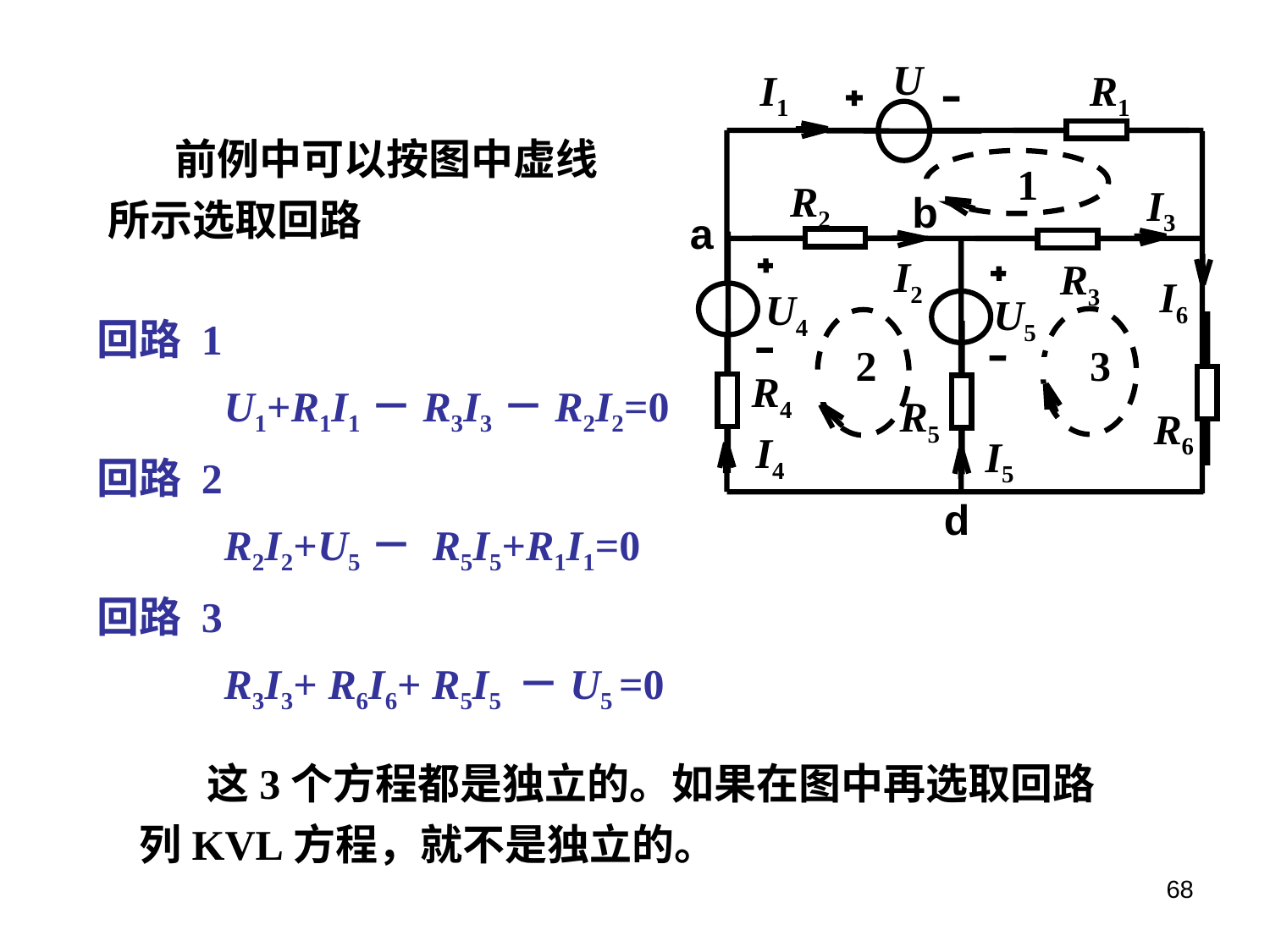

U1
I1
R1

1
R2

I3

I2
R3

I6
U4
U5

2
3

R4

R5

R6
I4
I5

b
a
d
      前例中可以按图中虚线所示选取回路
回路 1
            U1+R1I1－R3I3－R2I2=0
回路 2
            R2I2+U5－ R5I5+R1I1=0
回路 3
            R3I3+ R6I6+ R5I5 －U5 =0
      这3个方程都是独立的。如果在图中再选取回路列KVL方程，就不是独立的。
68